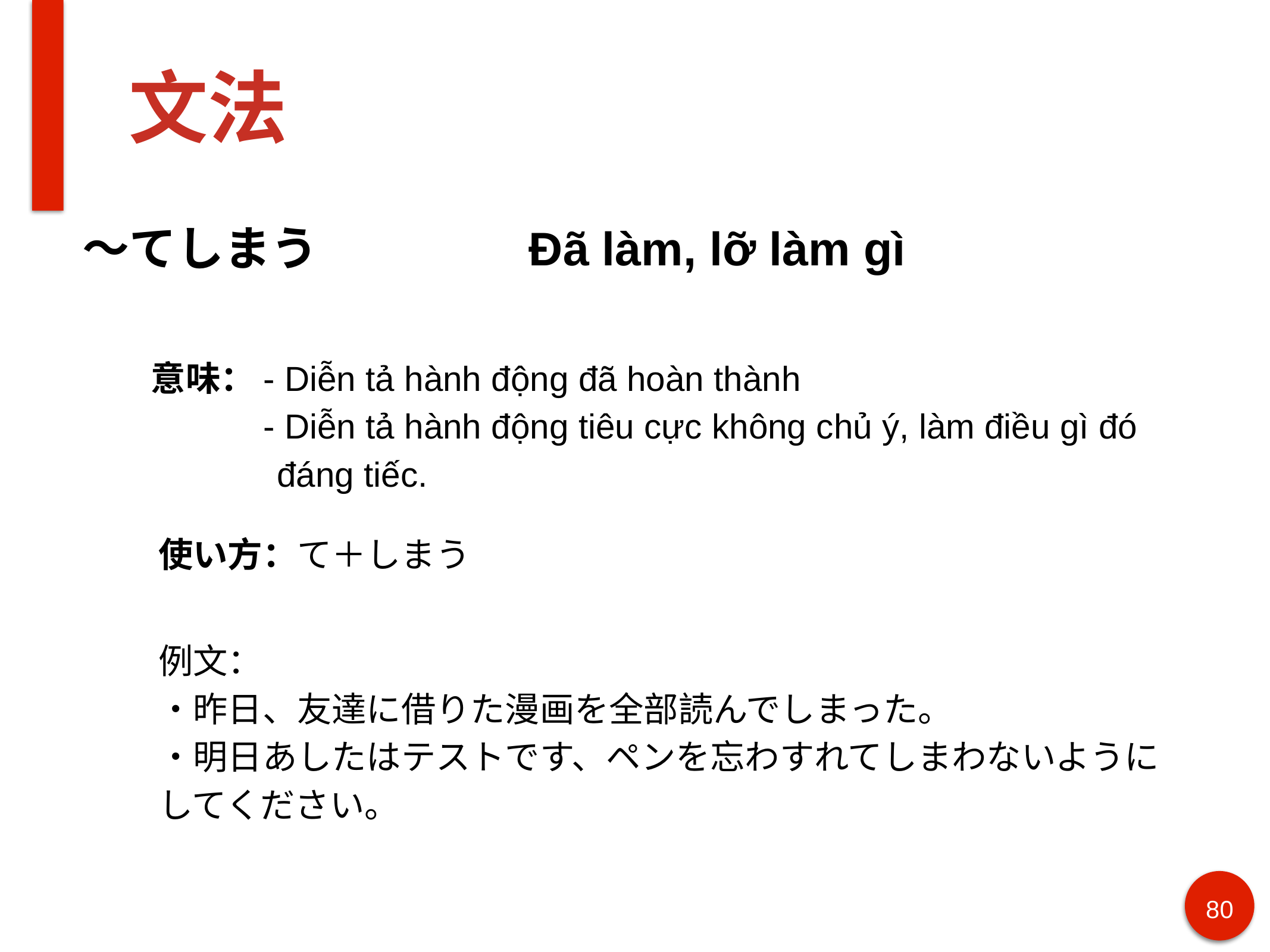

# 文法
〜てしまう 			Đã làm, lỡ làm gì

意味：- Diễn tả hành động đã hoàn thành
　　　- Diễn tả hành động tiêu cực không chủ ý, làm điều gì đó
             đáng tiếc.
使い方：て＋しまう
例文：
・昨日、友達に借りた漫画を全部読んでしまった。
・明日あしたはテストです、ペンを忘わすれてしまわないように
してください。
80